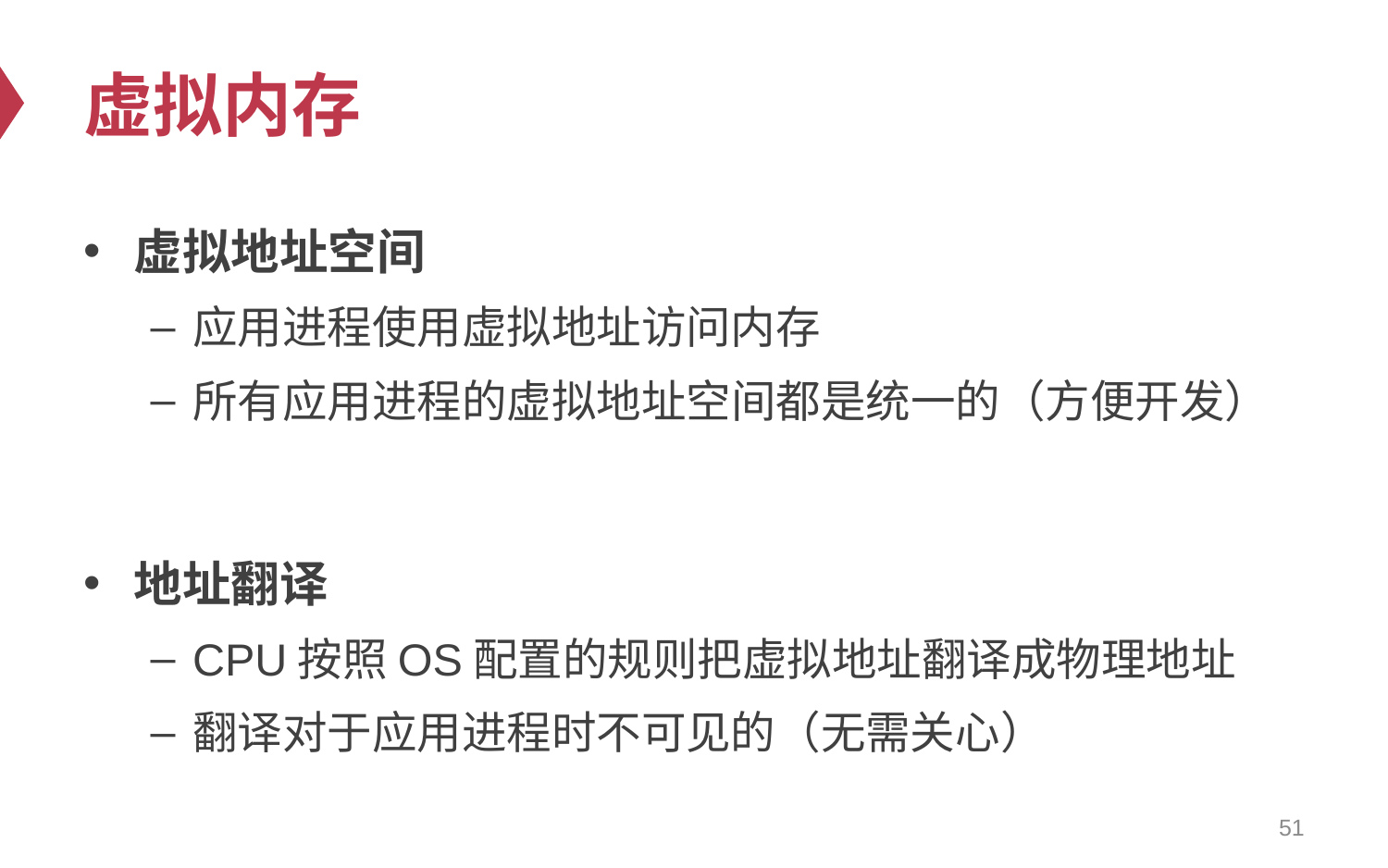

# 虚拟内存
虚拟地址空间
应用进程使用虚拟地址访问内存
所有应用进程的虚拟地址空间都是统一的（方便开发）

地址翻译
CPU按照OS配置的规则把虚拟地址翻译成物理地址
翻译对于应用进程时不可见的（无需关心）
51